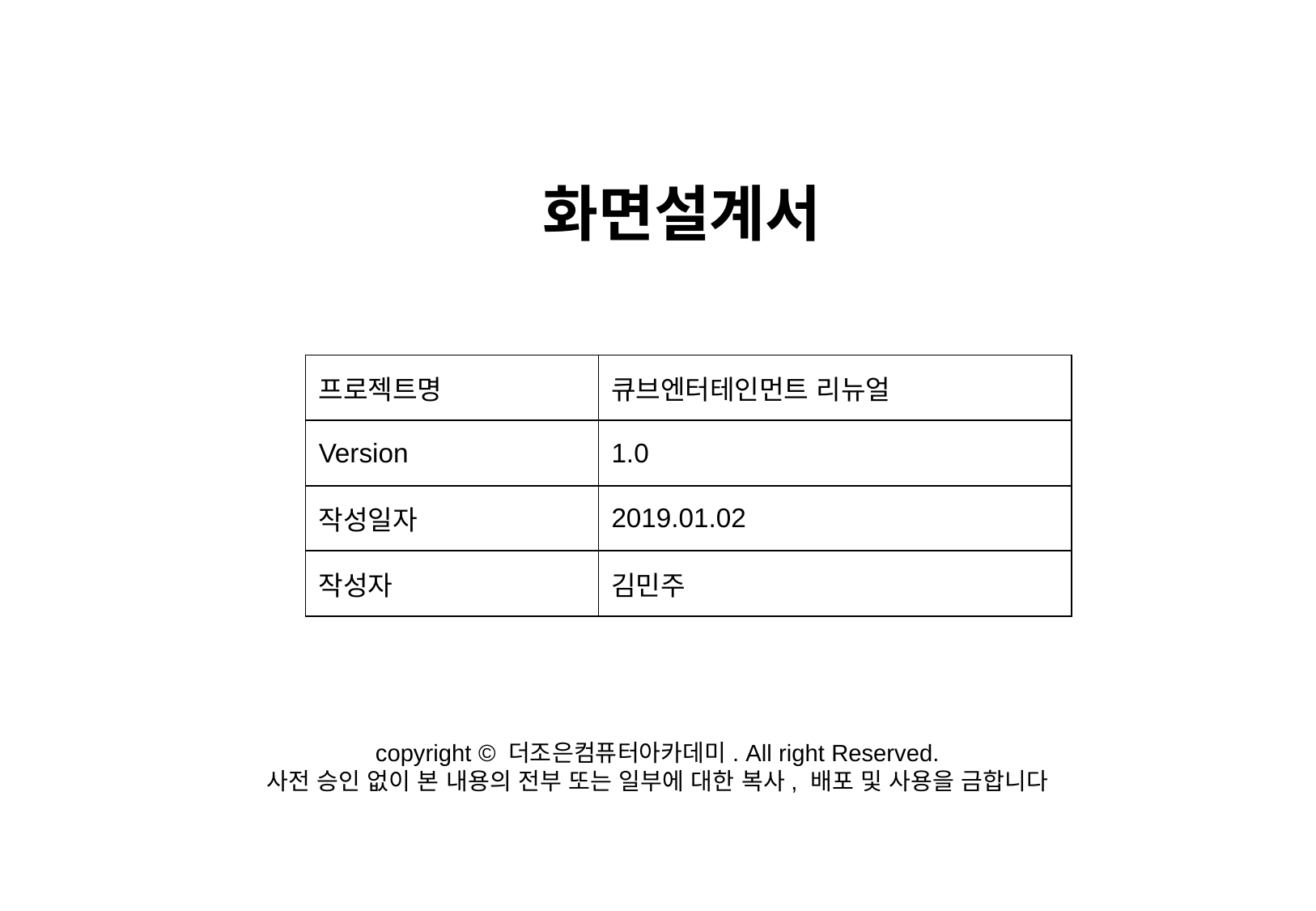

화면설계서
| 프로젝트명 | 큐브엔터테인먼트 리뉴얼 |
| --- | --- |
| Version | 1.0 |
| 작성일자 | 2019.01.02 |
| 작성자 | 김민주 |
copyright © 더조은컴퓨터아카데미. All right Reserved.
사전 승인 없이 본 내용의 전부 또는 일부에 대한 복사, 배포 및 사용을 금합니다